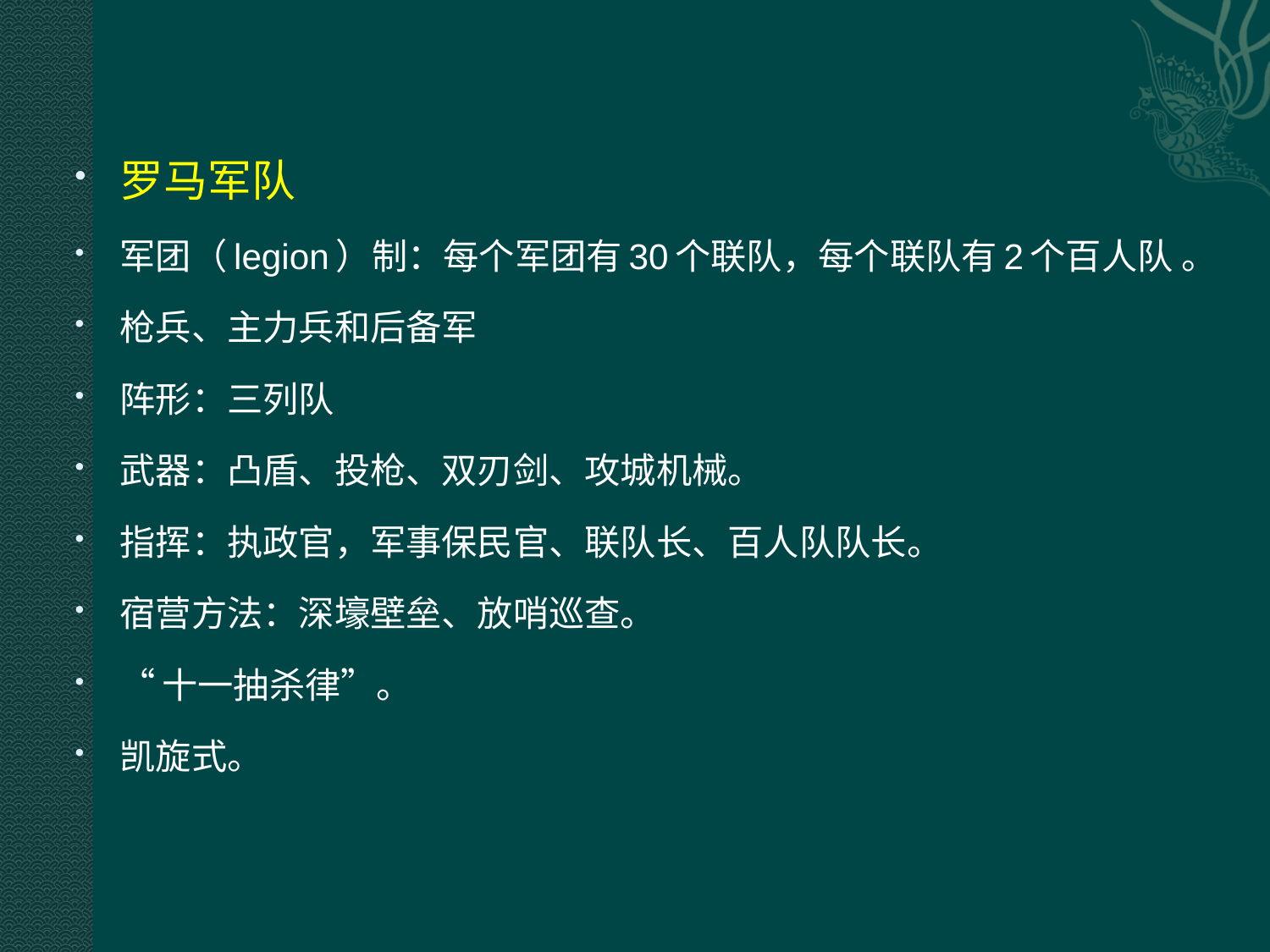

罗马军队
军团（legion）制：每个军团有30个联队，每个联队有2个百人队 。
枪兵、主力兵和后备军
阵形：三列队
武器：凸盾、投枪、双刃剑、攻城机械。
指挥：执政官，军事保民官、联队长、百人队队长。
宿营方法：深壕壁垒、放哨巡查。
“十一抽杀律”。
凯旋式。